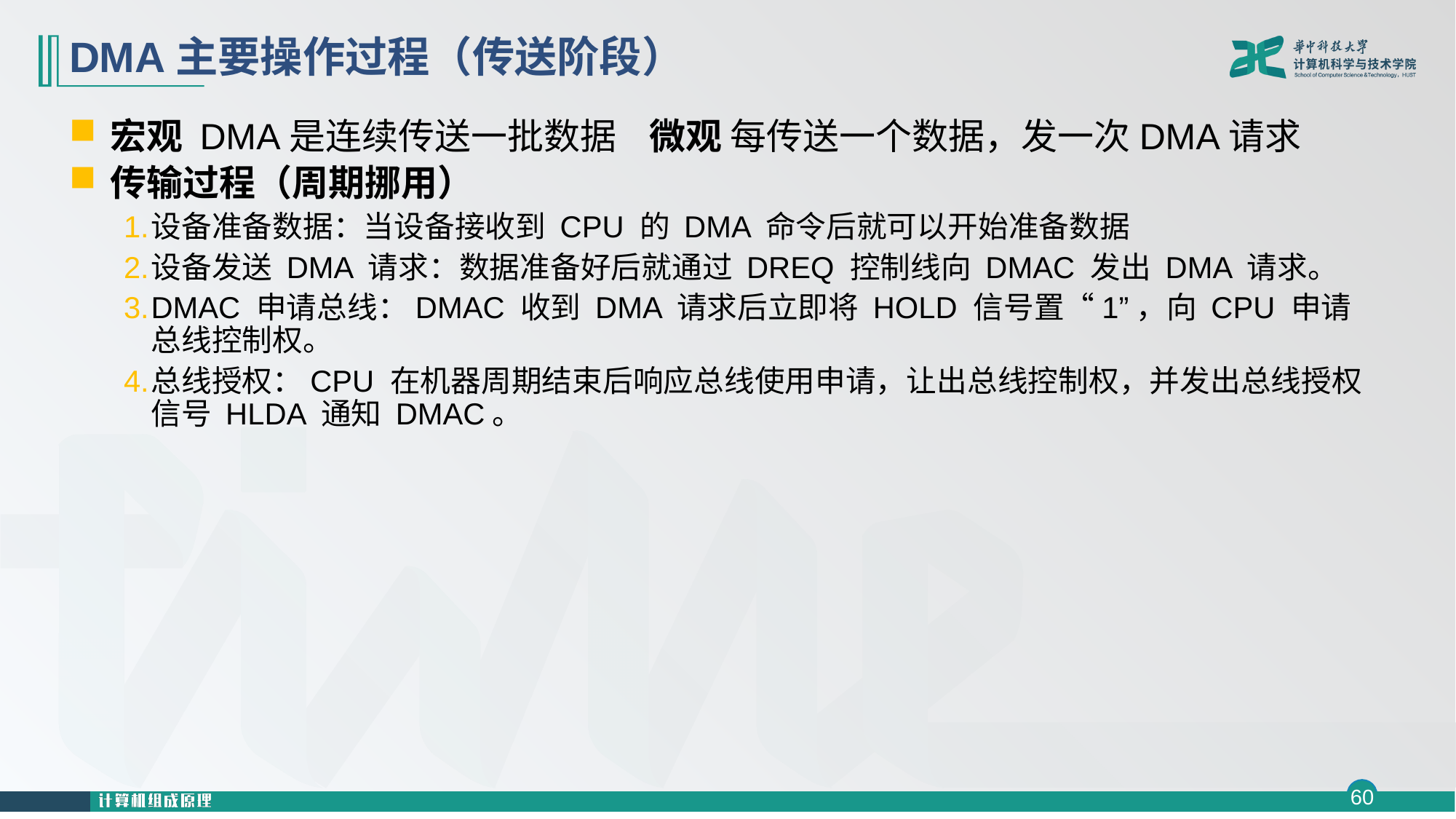

# DMA主要操作过程（传送阶段）
宏观 DMA是连续传送一批数据    微观 每传送一个数据，发一次DMA请求
传输过程（周期挪用）
设备准备数据：当设备接收到 CPU 的 DMA 命令后就可以开始准备数据
设备发送 DMA 请求：数据准备好后就通过 DREQ 控制线向 DMAC 发出 DMA 请求。
DMAC 申请总线：DMAC 收到 DMA 请求后立即将 HOLD 信号置“1”，向 CPU 申请总线控制权。
总线授权：CPU 在机器周期结束后响应总线使用申请，让出总线控制权，并发出总线授权信号 HLDA 通知 DMAC。